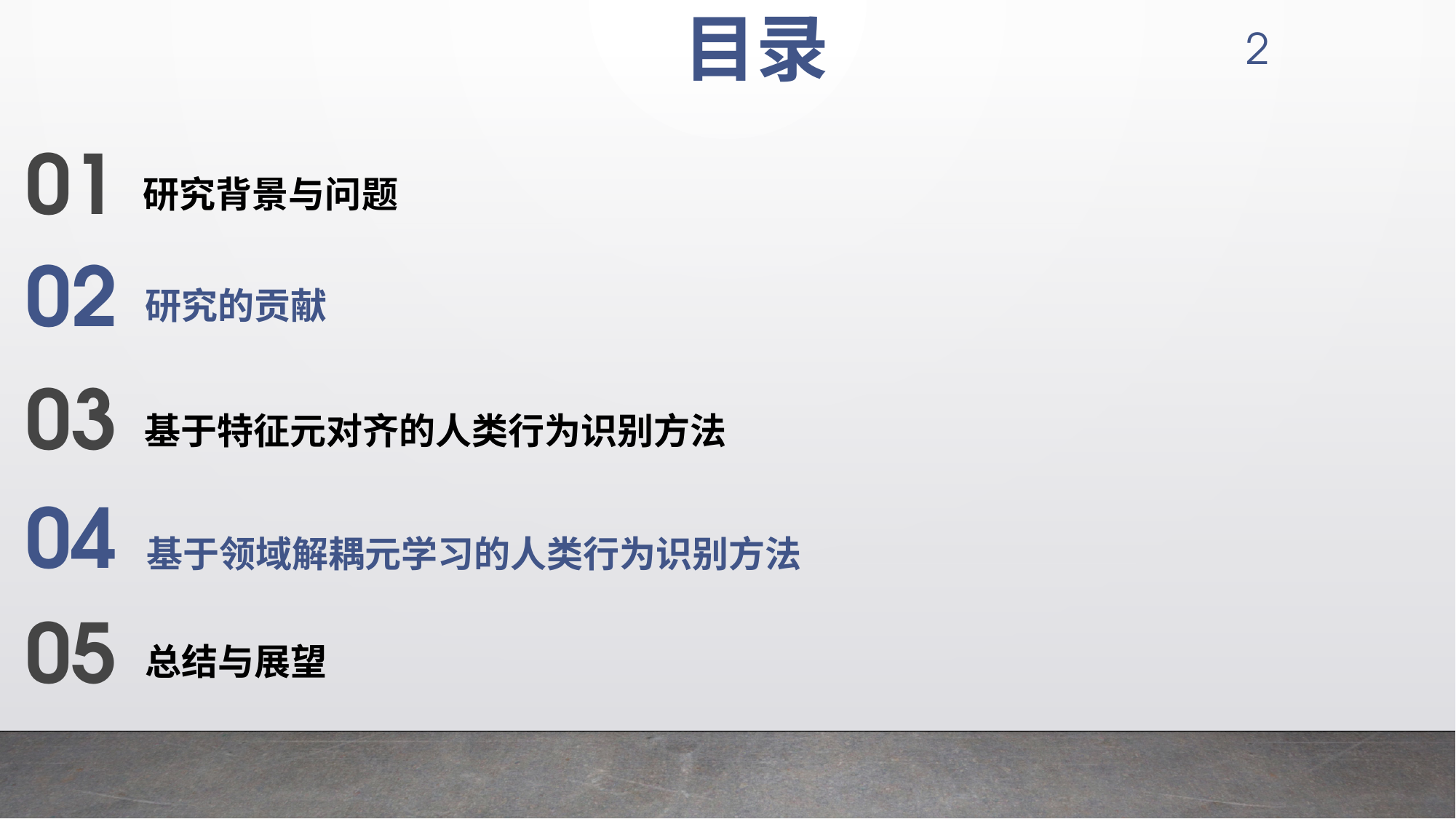

目录
01
研究背景与问题
02
研究的贡献

03
基于特征元对齐的人类行为识别方法
04
基于领域解耦元学习的人类行为识别方法
05
总结与展望
2